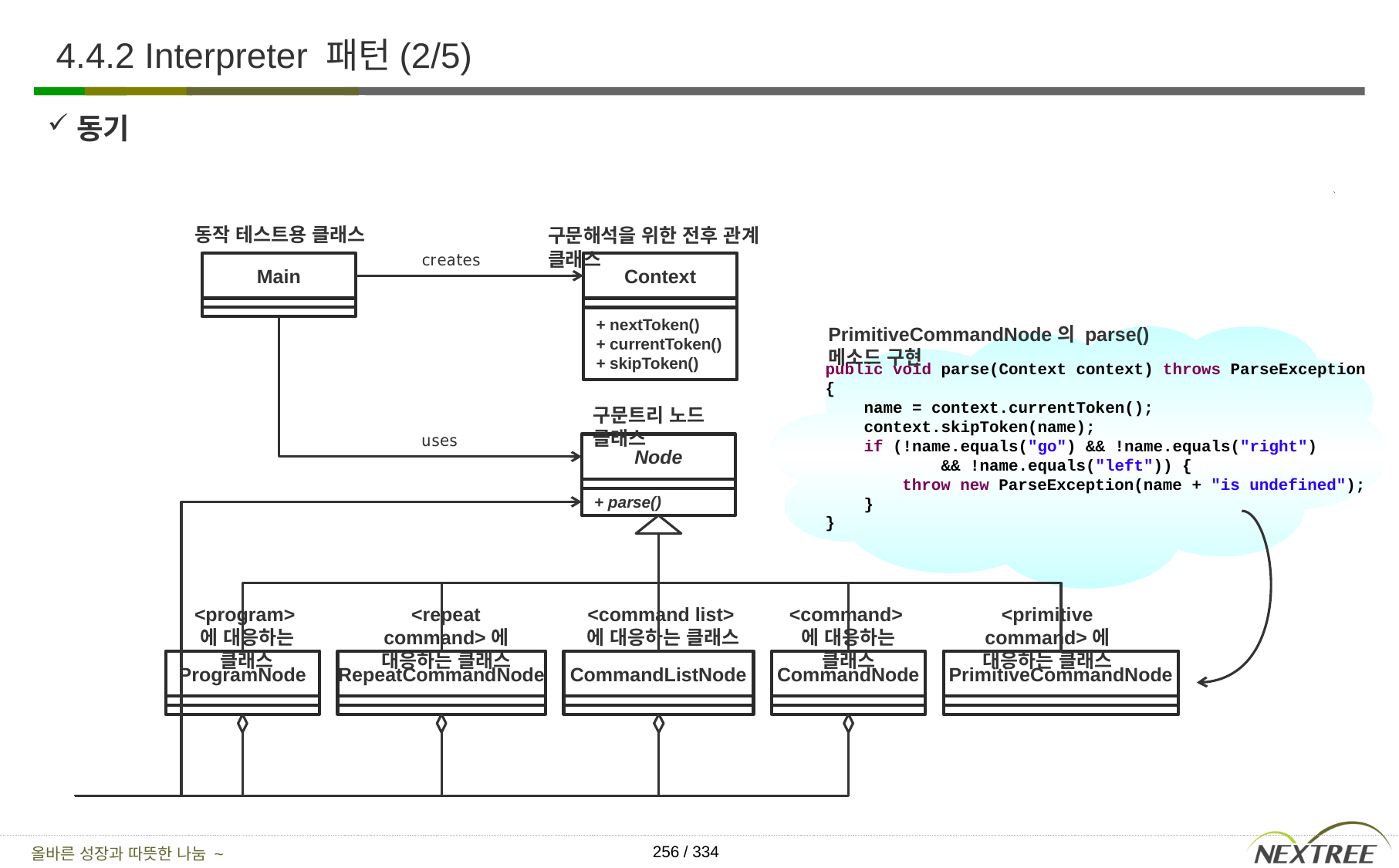

# 4.4.2 Interpreter 패턴(2/5)
동기
동작 테스트용 클래스
구문해석을 위한 전후 관계 클래스
creates
Context
Main

+ nextToken()
+ currentToken()
+ skipToken()

PrimitiveCommandNode의 parse() 메소드 구현

public void parse(Context context) throws ParseException {
    name = context.currentToken();
    context.skipToken(name);
    if (!name.equals("go") && !name.equals("right")
            && !name.equals("left")) {
        throw new ParseException(name + "is undefined");
    }
}

구문트리 노드 클래스
uses
Node

+ parse()

<program>에 대응하는 클래스
<repeat command>에 대응하는 클래스
<command list>에 대응하는 클래스
<command>에 대응하는 클래스
<primitive command>에 대응하는 클래스
PrimitiveCommandNode
CommandListNode
ProgramNode
RepeatCommandNode
CommandNode